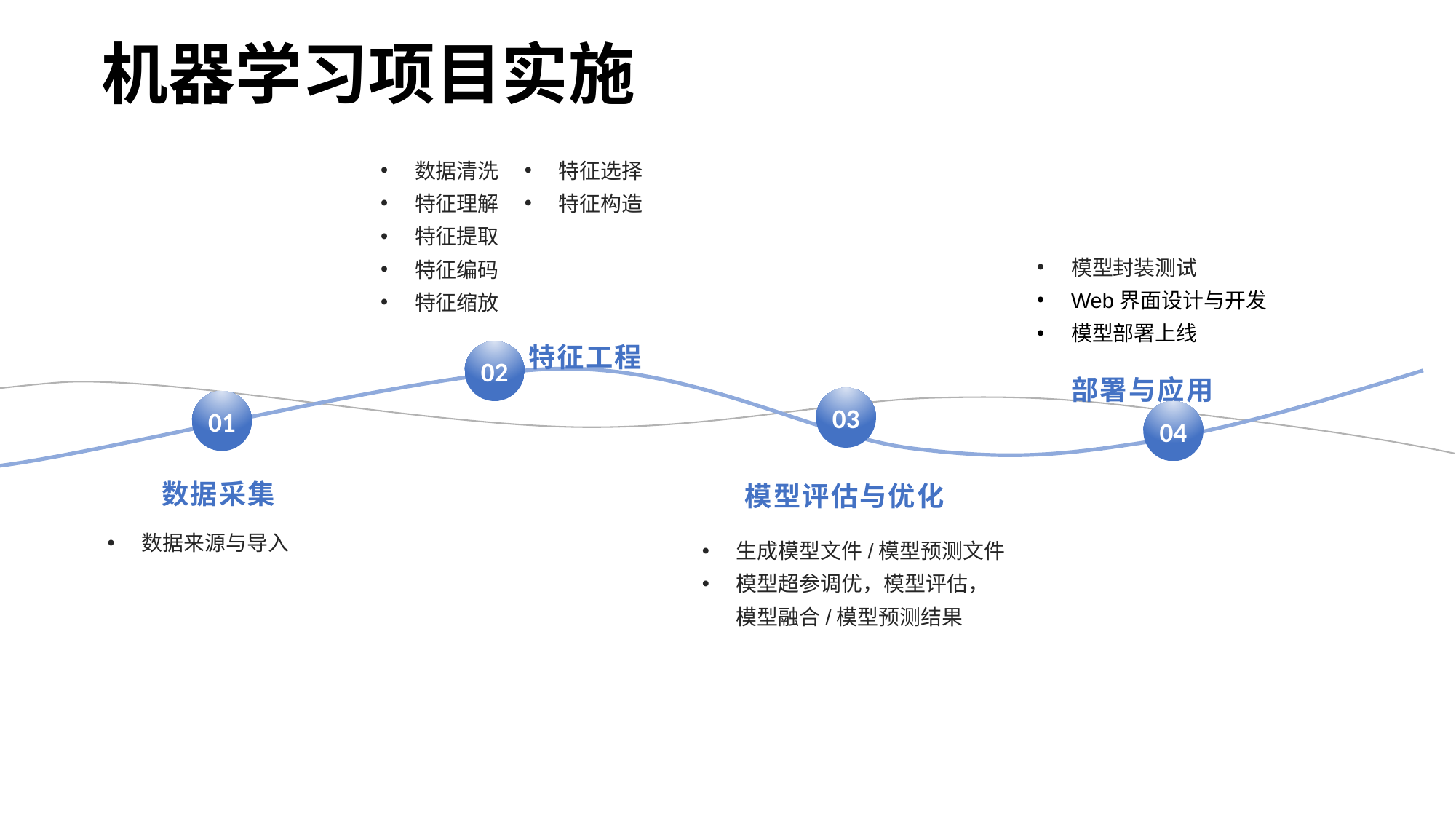

# 机器学习项目实施
数据清洗
特征理解
特征提取
特征编码
特征缩放
特征选择
特征构造

模型封装测试
Web界面设计与开发
模型部署上线

特征工程
02
部署与应用

03
01
04
数据采集
模型评估与优化
数据来源与导入
生成模型文件/模型预测文件
模型超参调优，模型评估，模型融合/模型预测结果